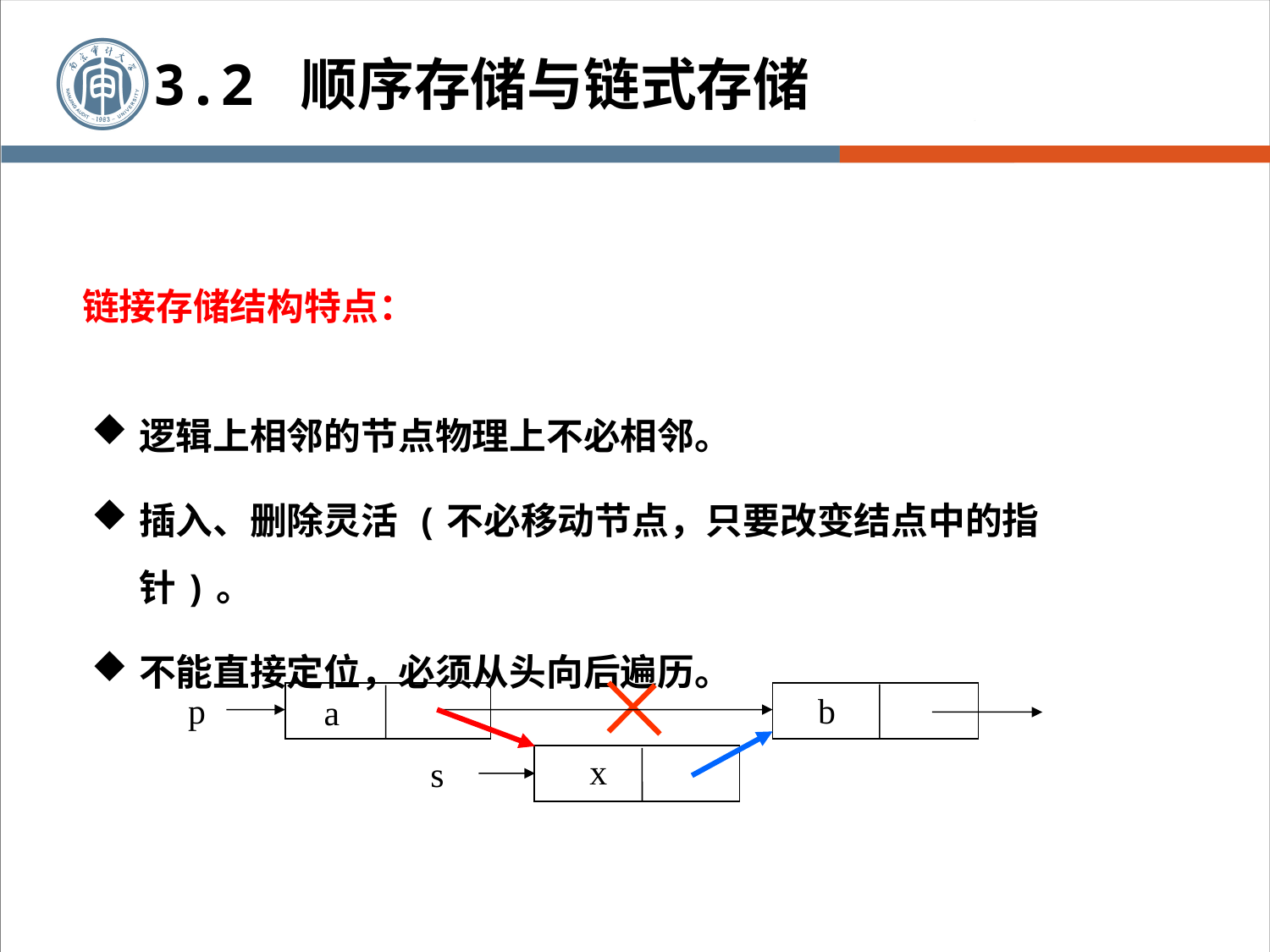

3.2 顺序存储与链式存储
链接存储结构特点：
逻辑上相邻的节点物理上不必相邻。
插入、删除灵活 (不必移动节点，只要改变结点中的指针)。
不能直接定位，必须从头向后遍历。
b
p

a

x

s